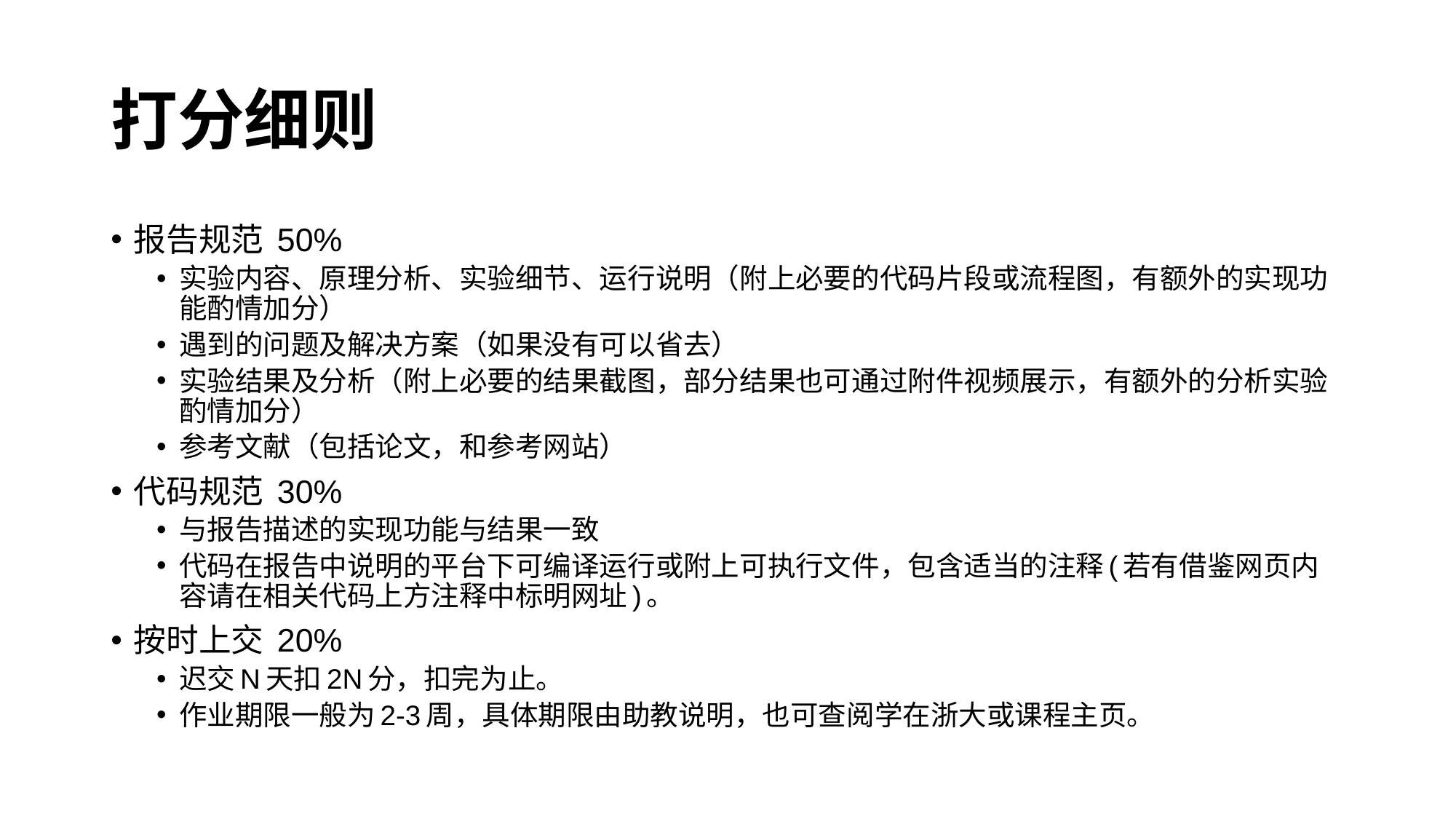

# 打分细则
报告规范 50%
实验内容、原理分析、实验细节、运行说明（附上必要的代码片段或流程图，有额外的实现功能酌情加分）
遇到的问题及解决方案（如果没有可以省去）
实验结果及分析（附上必要的结果截图，部分结果也可通过附件视频展示，有额外的分析实验酌情加分）
参考文献（包括论文，和参考网站）
代码规范 30%
与报告描述的实现功能与结果一致
代码在报告中说明的平台下可编译运行或附上可执行文件，包含适当的注释(若有借鉴网页内容请在相关代码上方注释中标明网址)。
按时上交 20%
迟交N天扣2N分，扣完为止。
作业期限一般为2-3周，具体期限由助教说明，也可查阅学在浙大或课程主页。